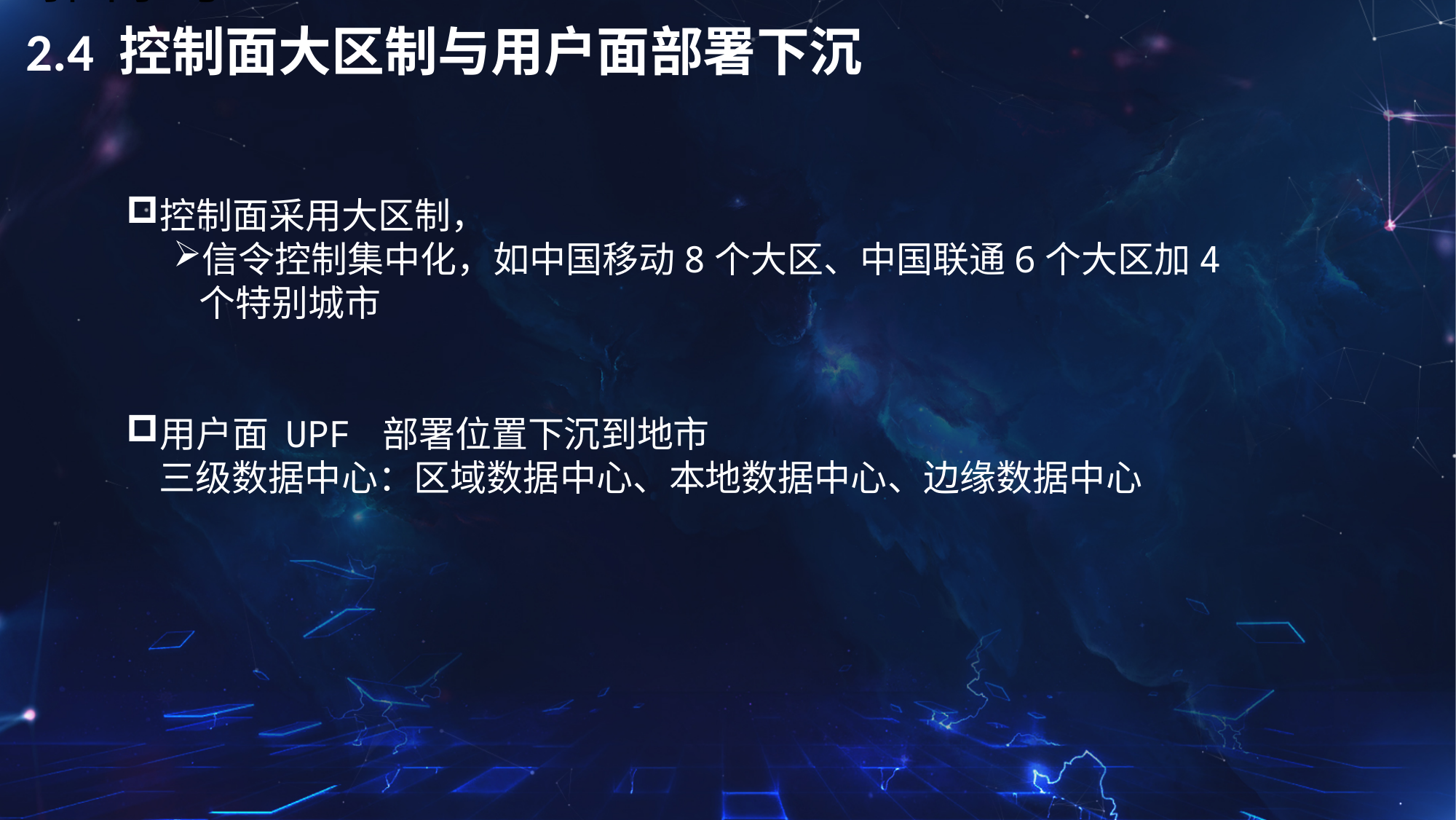

# 2.4 控制面大区制与用户面部署下沉
控制面采用大区制，
信令控制集中化，如中国移动8个大区、中国联通6个大区加4个特别城市

用户面 UPF 部署位置下沉到地市
   三级数据中心：区域数据中心、本地数据中心、边缘数据中心